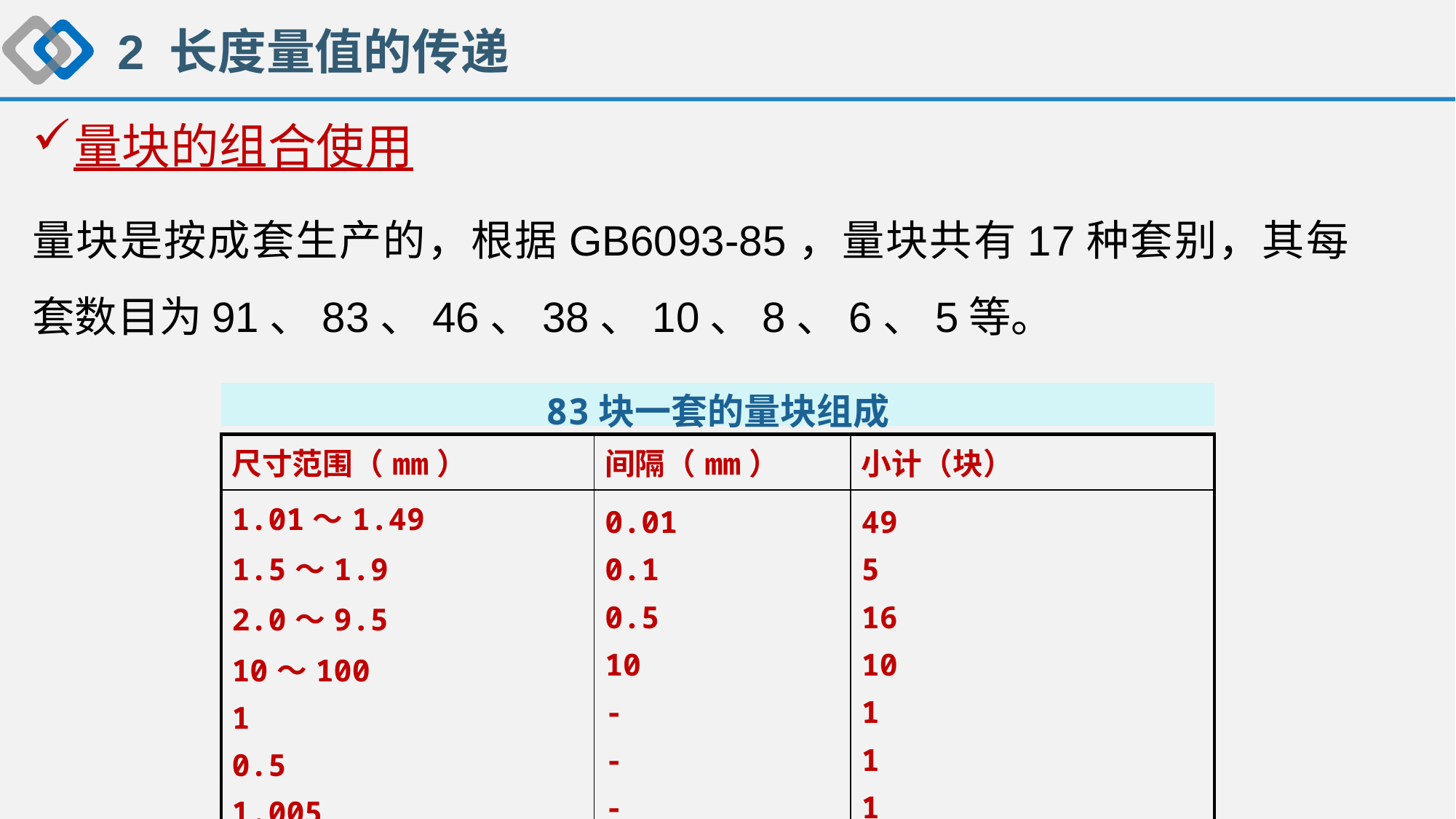

2 长度量值的传递
量块的组合使用
量块是按成套生产的，根据GB6093-85，量块共有17种套别，其每套数目为91、83、46、38、10、8、6、5等。
83块一套的量块组成
| 尺寸范围（mm） | 间隔（mm） | 小计（块） |
| --- | --- | --- |
| 1.01～1.49 1.5～1.9 2.0～9.5 10～100 1 0.5 1.005 | 0.01 0.1 0.5 10 - - - | 49 5 16 10 1 1 1 |